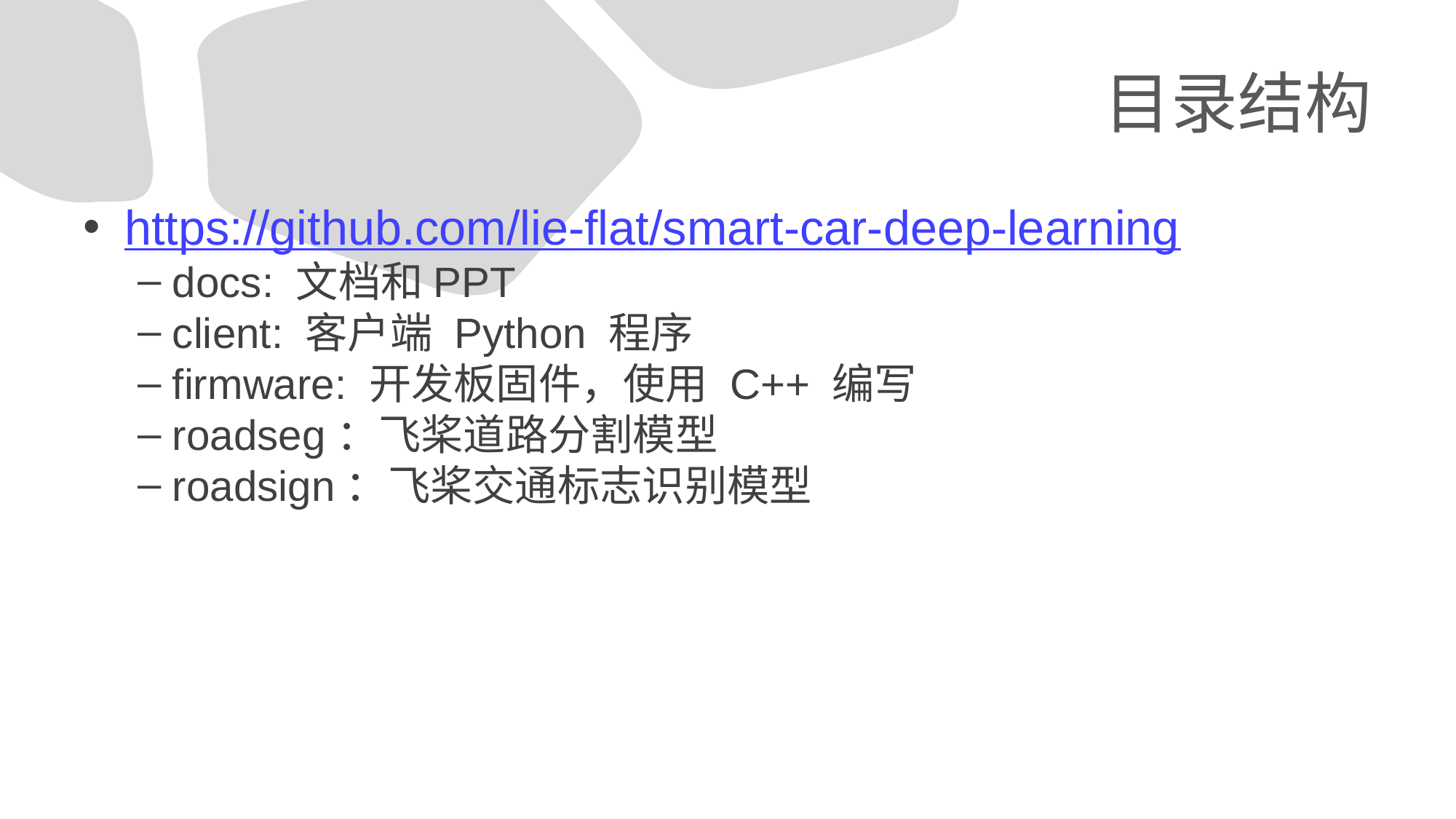

# 目录结构
https://github.com/lie-flat/smart-car-deep-learning
docs: 文档和PPT
client: 客户端 Python 程序
firmware: 开发板固件，使用 C++ 编写
roadseg：飞桨道路分割模型
roadsign：飞桨交通标志识别模型